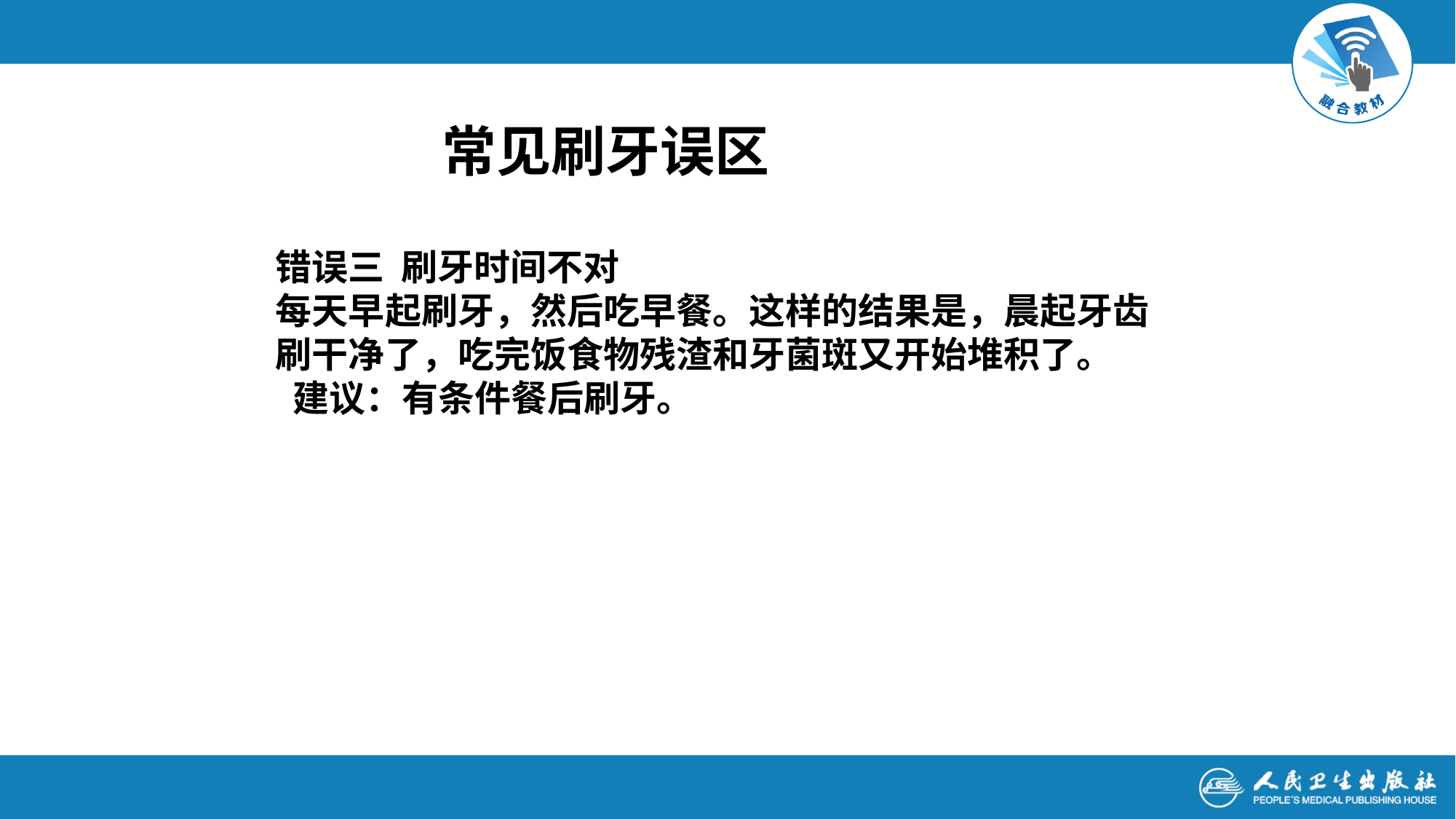

常见刷牙误区
错误三  刷牙时间不对
每天早起刷牙，然后吃早餐。这样的结果是，晨起牙齿刷干净了，吃完饭食物残渣和牙菌斑又开始堆积了。
 建议：有条件餐后刷牙。